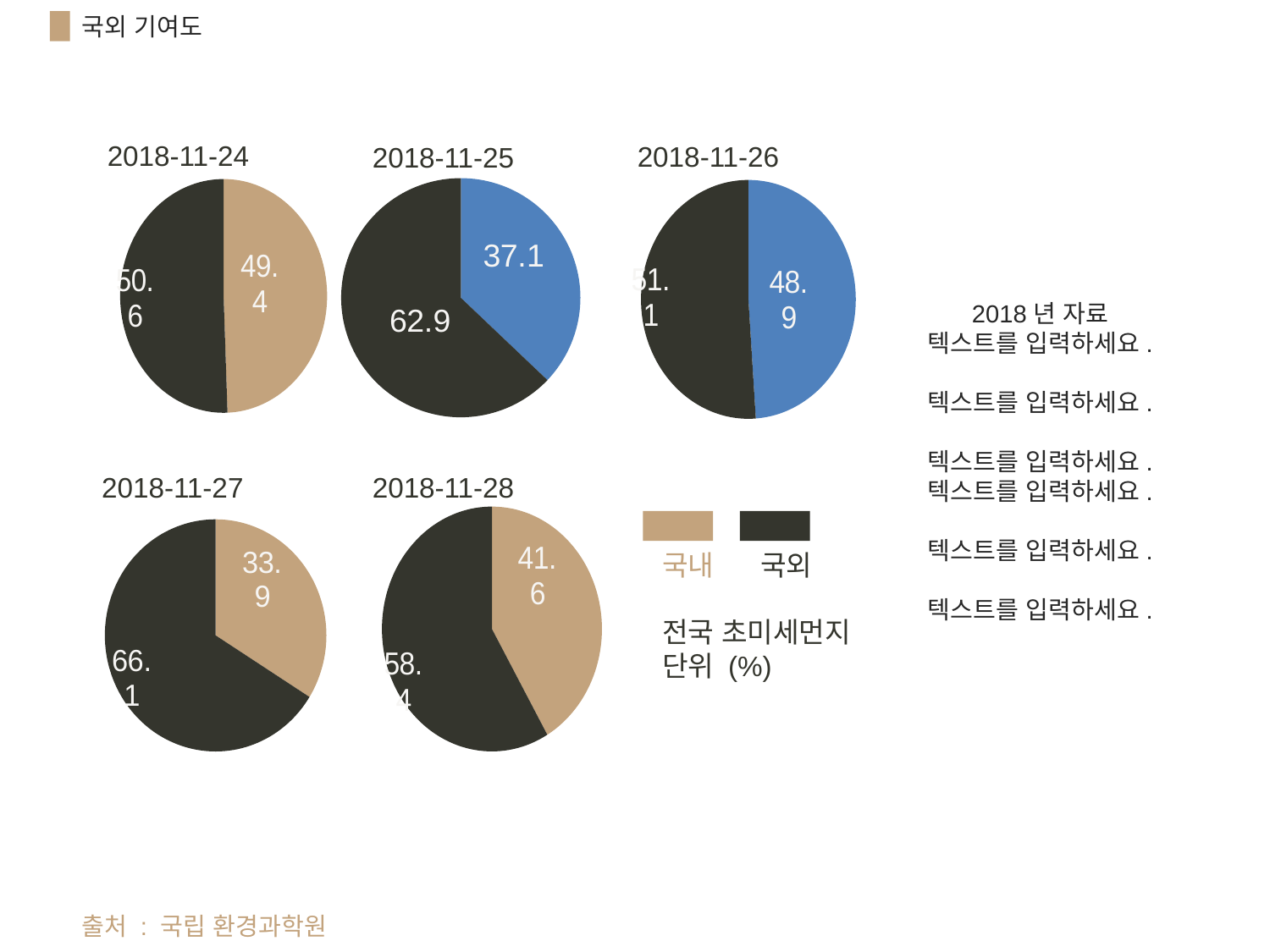

국외 기여도
2018년 자료
텍스트를 입력하세요.

텍스트를 입력하세요.

텍스트를 입력하세요.
텍스트를 입력하세요.

텍스트를 입력하세요.

텍스트를 입력하세요.

2018-11-24
2018-11-26
2018-11-25

### Chart

| Category | PM 2.5 |
|---|---|
| 국내 | 37.1 |
| 국외 | 62.9 |

### Chart

| Category | PM 2.5 |
|---|---|
| 국내 | 48.9 |
| 국외 | 51.1 |

### Chart

| Category | PM 2.5 |
|---|---|
| 국내 | 49.4 |
| 국외 | 50.6 |
2018-11-27
2018-11-28

### Chart

| Category | PM 2.5 |
|---|---|
| 국내 | 41.6 |
| 국외 | 58.4 |

### Chart

| Category | PM 2.5 |
|---|---|
| 국내 | 33.9 |
| 국외 | 66.1 |

 국내      국외

 전국 초미세먼지
 단위 (%)
출처 : 국립 환경과학원